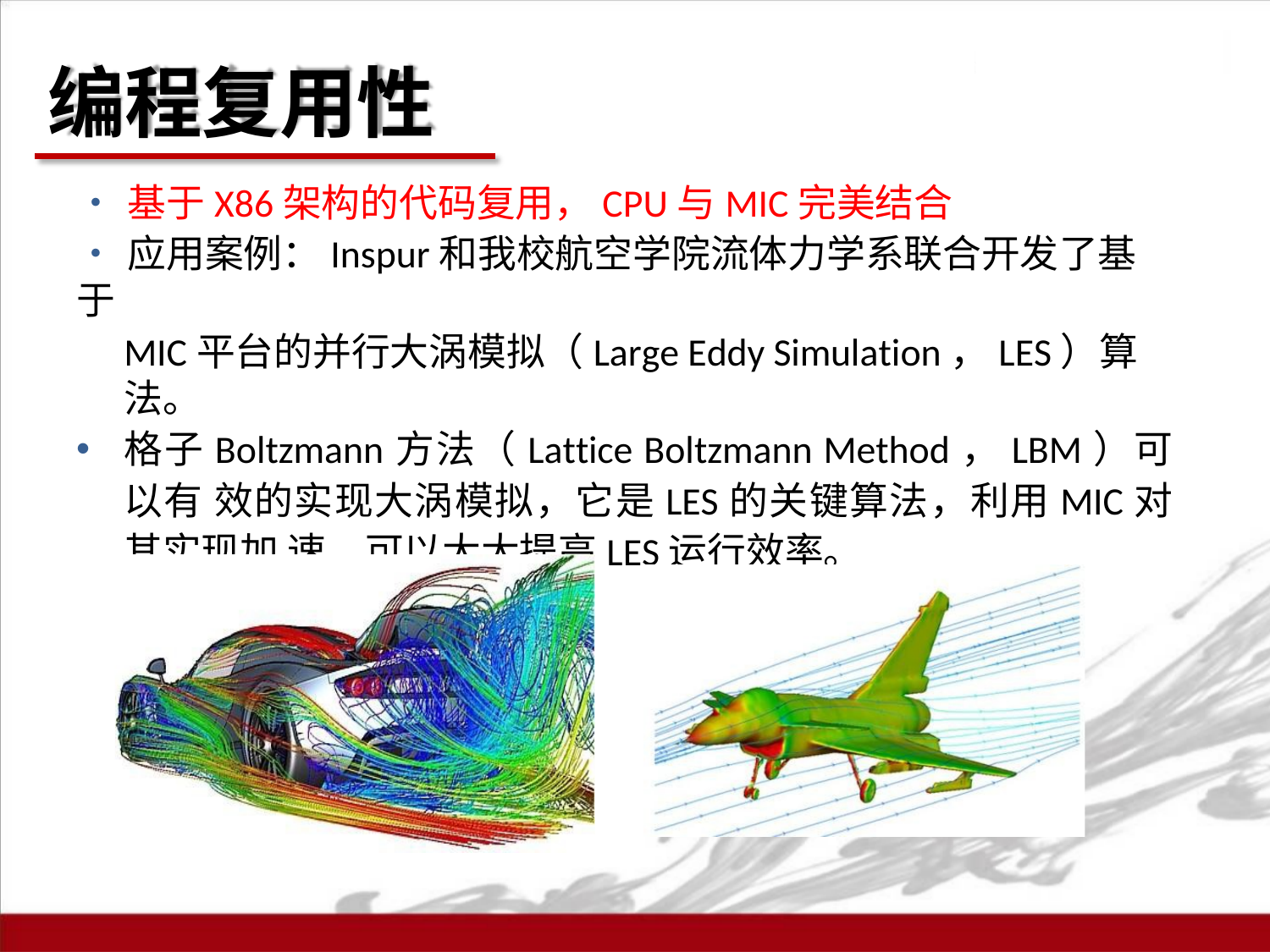

# 编程复用性

•	基于X86架构的代码复用，CPU与MIC完美结合
•	应用案例：Inspur和我校航空学院流体力学系联合开发了基于
MIC平台的并行大涡模拟（Large Eddy Simulation，LES）算法。
格子Boltzmann方法（Lattice Boltzmann Method，LBM）可以有 效的实现大涡模拟，它是LES的关键算法，利用MIC对其实现加 速，可以大大提高LES运行效率。

16